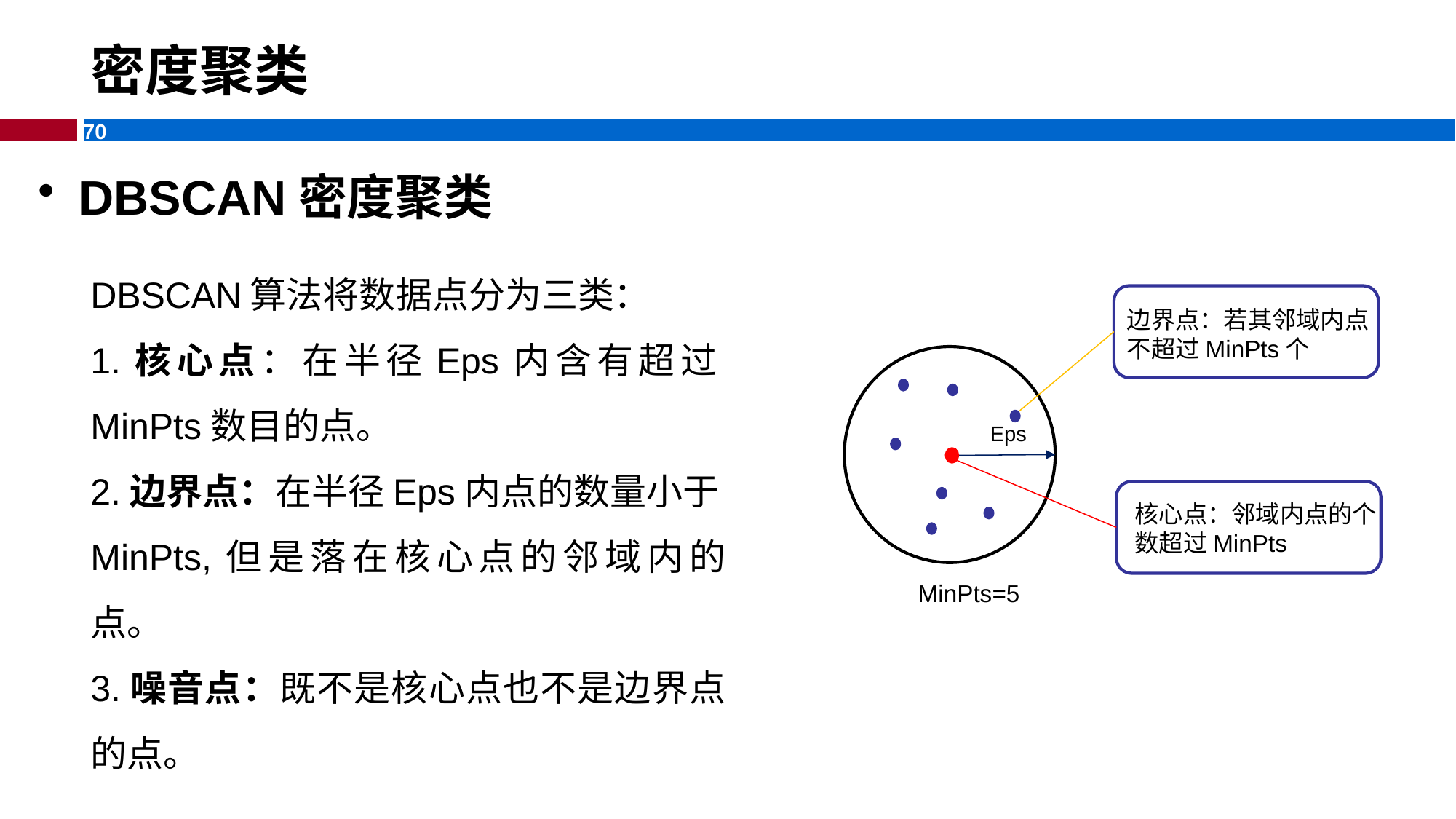

# 密度聚类
DBSCAN密度聚类
DBSCAN算法将数据点分为三类：
1.核心点：在半径Eps内含有超过MinPts数目的点。
2.边界点：在半径Eps内点的数量小于MinPts,但是落在核心点的邻域内的点。
3.噪音点：既不是核心点也不是边界点的点。

边界点：若其邻域内点不超过MinPts个

Eps

核心点：邻域内点的个数超过MinPts

MinPts=5